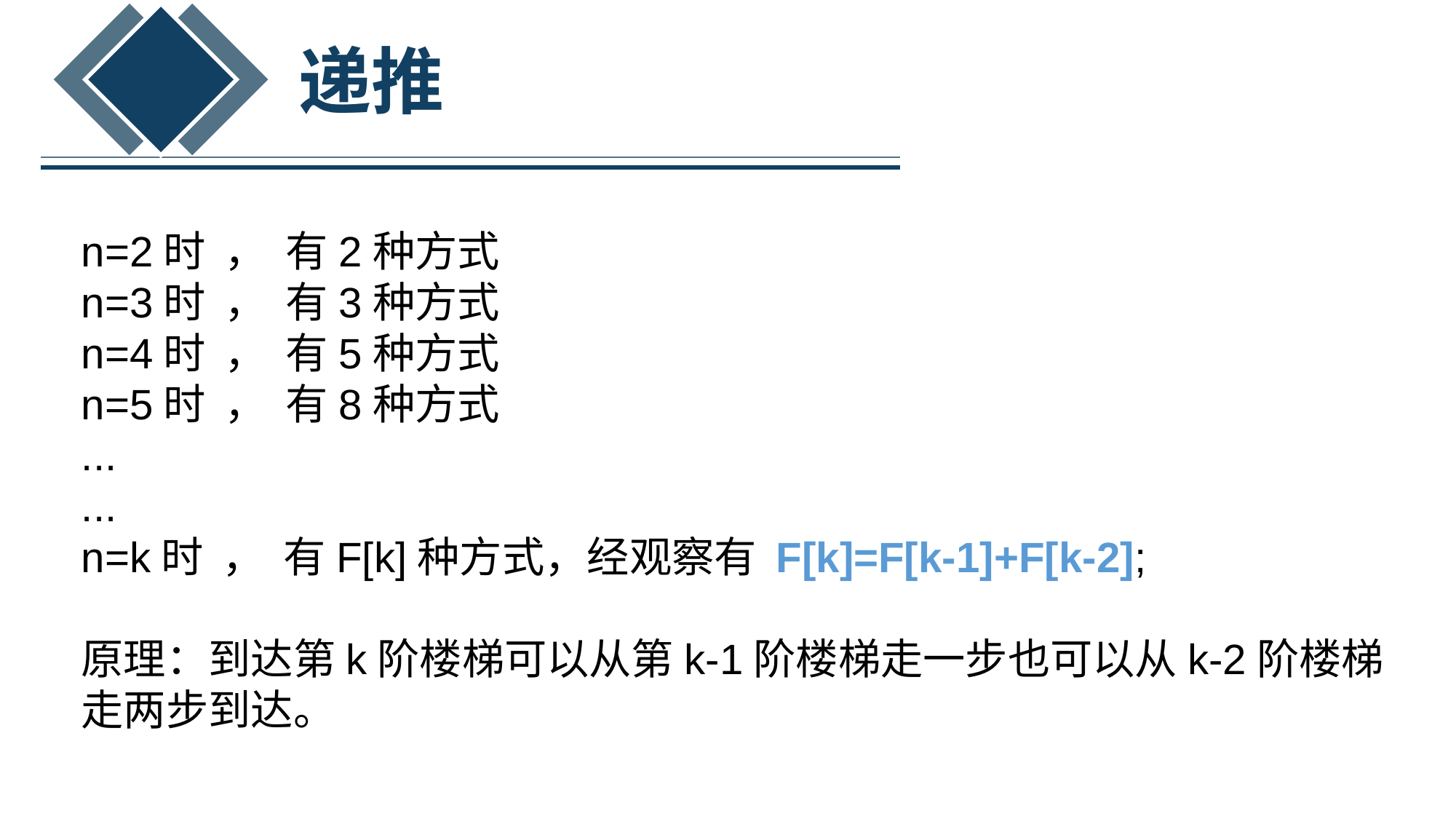

递推
n=2时  ，  有2种方式
n=3时  ，  有3种方式
n=4时  ，  有5种方式
n=5时  ，  有8种方式
...
...
n=k时  ，  有F[k]种方式，经观察有 F[k]=F[k-1]+F[k-2];

原理：到达第k阶楼梯可以从第k-1阶楼梯走一步也可以从k-2阶楼梯走两步到达。